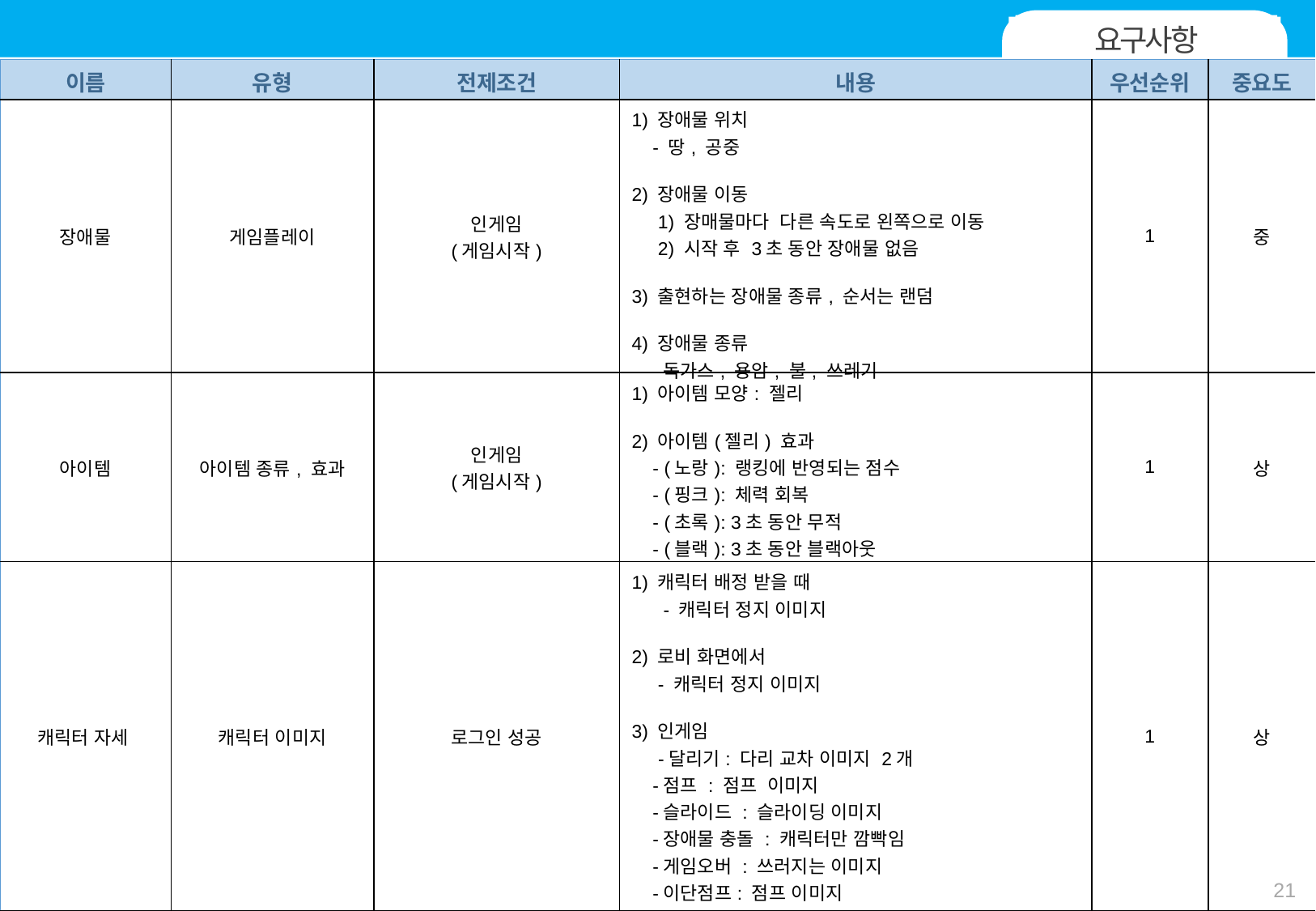

IV. 요구사항 정의서
요구사항
| 이름 | 유형 | 전제조건 | 내용 | 우선순위 | 중요도 |
| --- | --- | --- | --- | --- | --- |
| 장애물 | 게임플레이 | 인게임 (게임시작) | 1) 장애물 위치 - 땅, 공중 2) 장애물 이동 1) 장매물마다 다른 속도로 왼쪽으로 이동 2) 시작 후 3초 동안 장애물 없음 3) 출현하는 장애물 종류, 순서는 랜덤 4) 장애물 종류 -독가스, 용암, 불, 쓰레기 | 1 | 중 |
| 아이템 | 아이템 종류, 효과 | 인게임 (게임시작) | 1) 아이템 모양: 젤리 2) 아이템(젤리) 효과 - (노랑): 랭킹에 반영되는 점수 - (핑크): 체력 회복 - (초록): 3초 동안 무적 - (블랙): 3초 동안 블랙아웃 | 1 | 상 |
| 캐릭터 자세 | 캐릭터 이미지 | 로그인 성공 | 1) 캐릭터 배정 받을 때 - 캐릭터 정지 이미지 2) 로비 화면에서 - 캐릭터 정지 이미지 3) 인게임 -달리기: 다리 교차 이미지 2개 -점프 : 점프 이미지 -슬라이드 : 슬라이딩 이미지 -장애물 충돌 : 캐릭터만 깜빡임 -게임오버 : 쓰러지는 이미지 -이단점프: 점프 이미지 -점프 후 하강: 하강 이미지 | 1 | 상 |
21